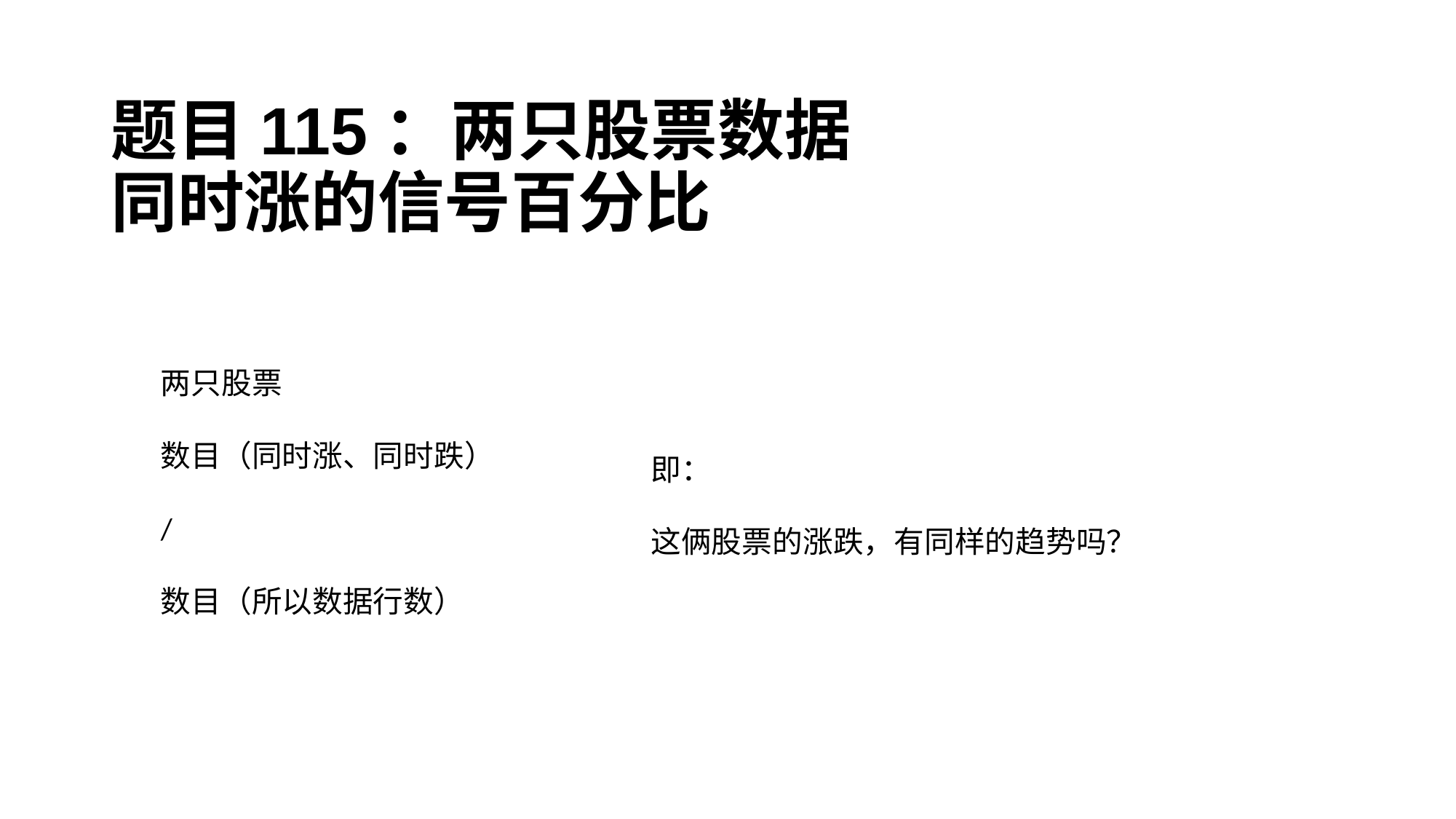

# 题目115：两只股票数据 同时涨的信号百分比
两只股票

数目（同时涨、同时跌）

/

数目（所以数据行数）
即：

这俩股票的涨跌，有同样的趋势吗？